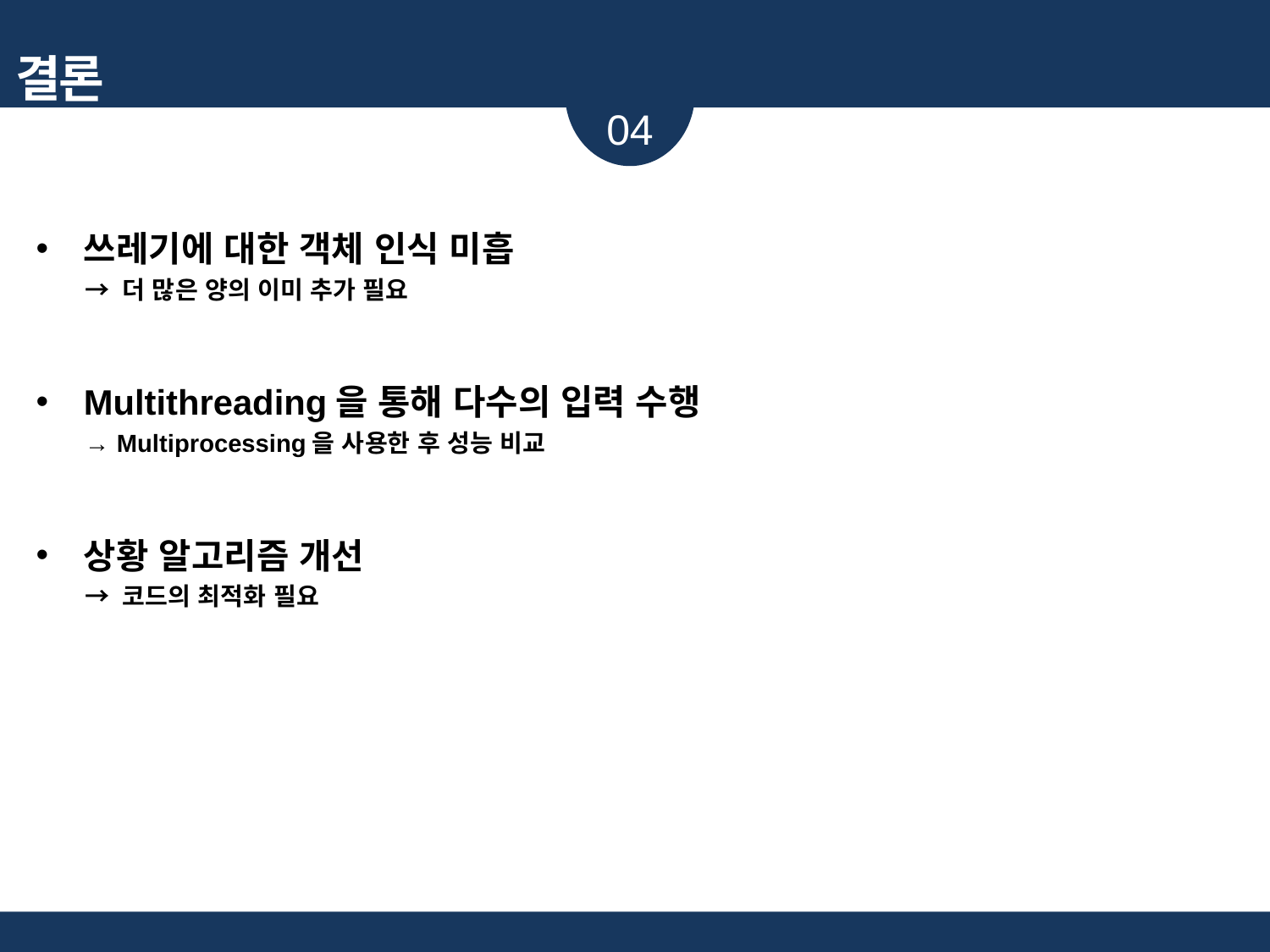

결론
04

쓰레기에 대한 객체 인식 미흡
       → 더 많은 양의 이미 추가 필요

Multithreading을 통해 다수의 입력 수행
       → Multiprocessing을 사용한 후 성능 비교

상황 알고리즘 개선
       → 코드의 최적화 필요